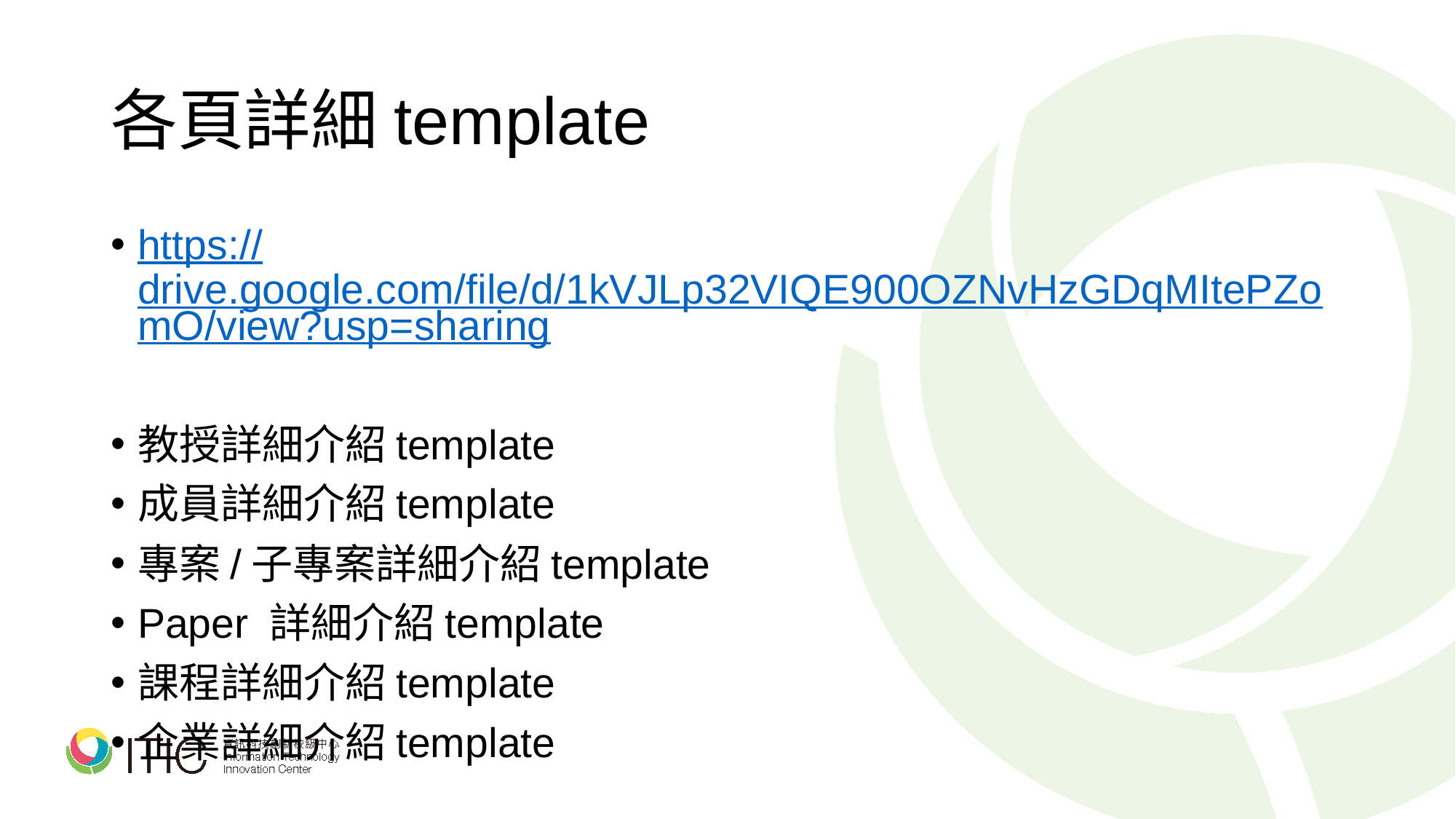

# 各頁詳細template
https://drive.google.com/file/d/1kVJLp32VIQE900OZNvHzGDqMItePZomO/view?usp=sharing

教授詳細介紹template
成員詳細介紹template
專案/子專案詳細介紹template
Paper 詳細介紹template
課程詳細介紹template
企業詳細介紹template